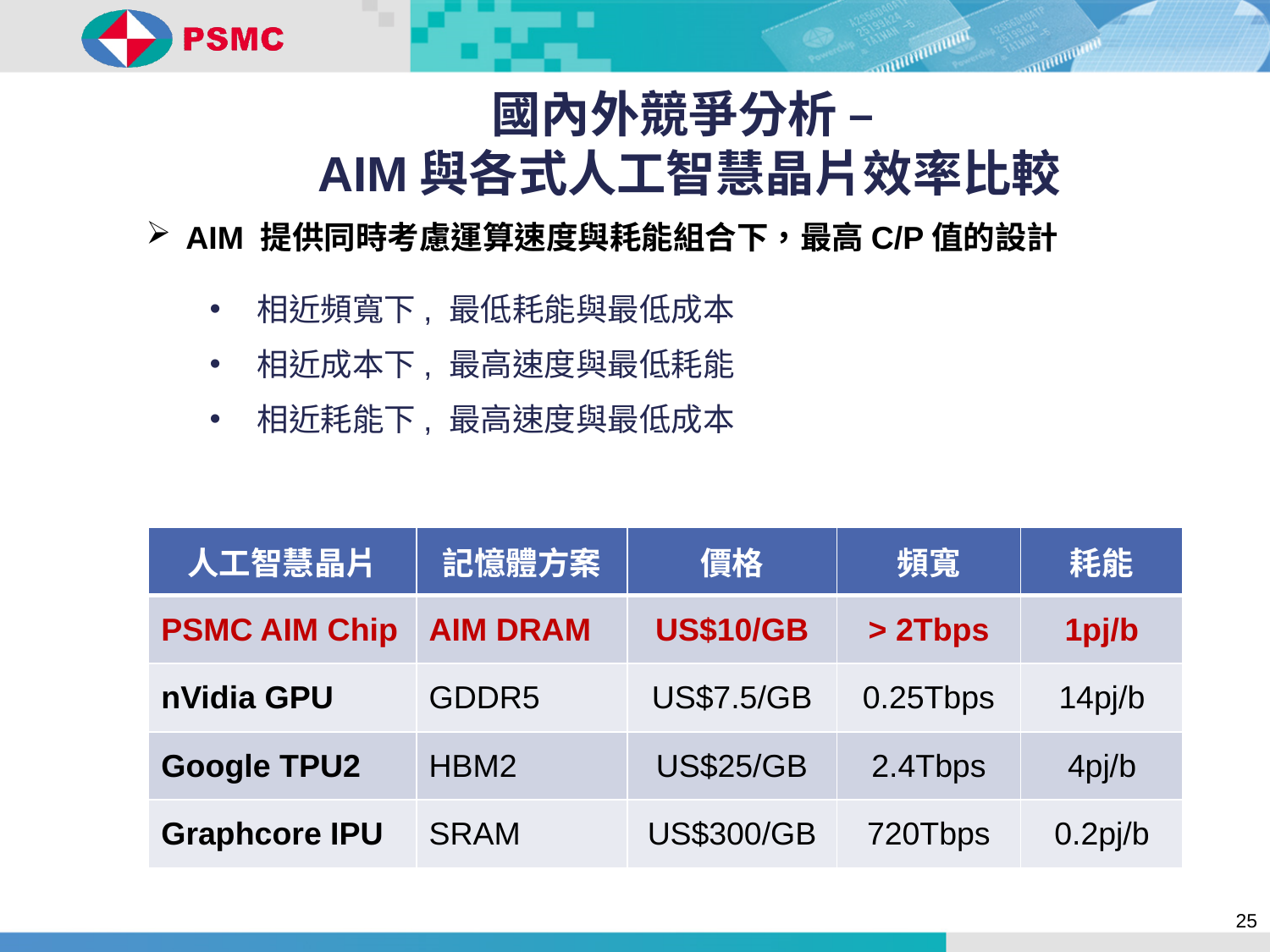

國內外競爭分析 –
AIM與各式人工智慧晶片效率比較
AIM 提供同時考慮運算速度與耗能組合下，最高C/P值的設計

相近頻寬下, 最低耗能與最低成本

相近成本下, 最高速度與最低耗能

相近耗能下, 最高速度與最低成本
| 人工智慧晶片 | 記憶體方案 | 價格 | 頻寬 | 耗能 |
| --- | --- | --- | --- | --- |
| PSMC AIM Chip | AIM DRAM | US$10/GB | > 2Tbps | 1pj/b |
| nVidia GPU | GDDR5 | US$7.5/GB | 0.25Tbps | 14pj/b |
| Google TPU2 | HBM2 | US$25/GB | 2.4Tbps | 4pj/b |
| Graphcore IPU | SRAM | US$300/GB | 720Tbps | 0.2pj/b |
25